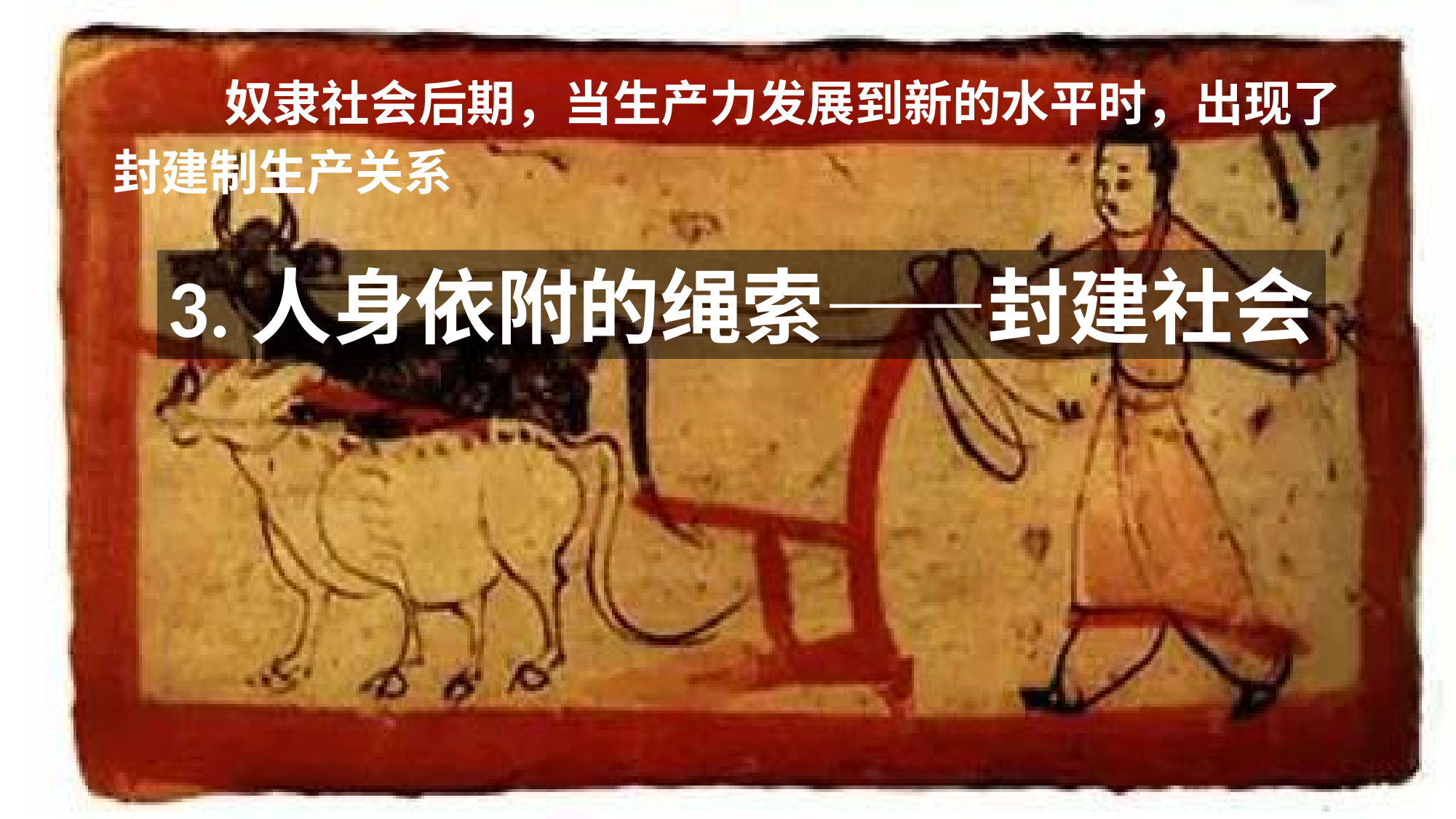

奴隶社会后期，当生产力发展到新的水平时，出现了封建制生产关系
3.人身依附的绳索——封建社会